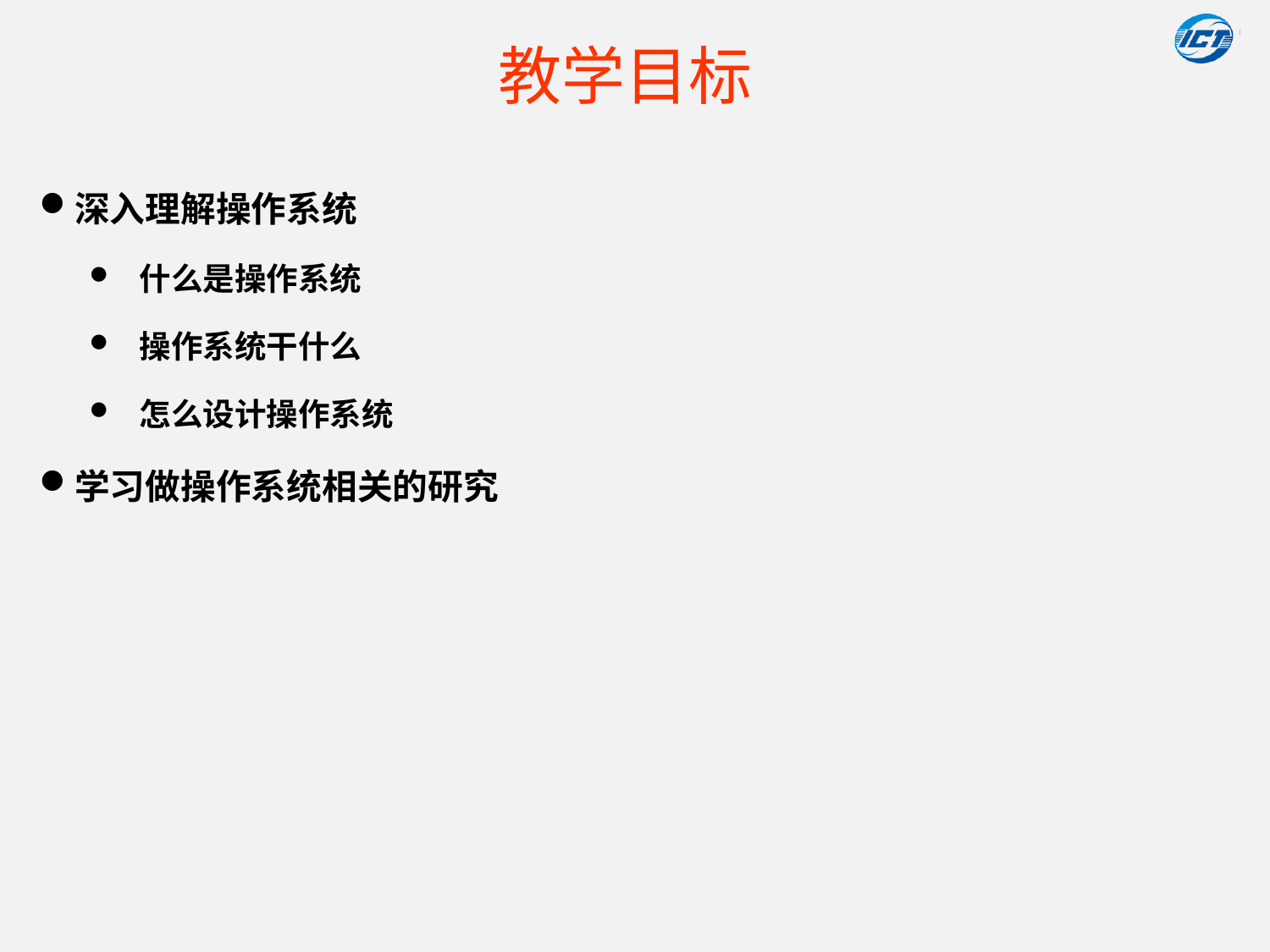

# 教学目标
深入理解操作系统
什么是操作系统
操作系统干什么
怎么设计操作系统
学习做操作系统相关的研究